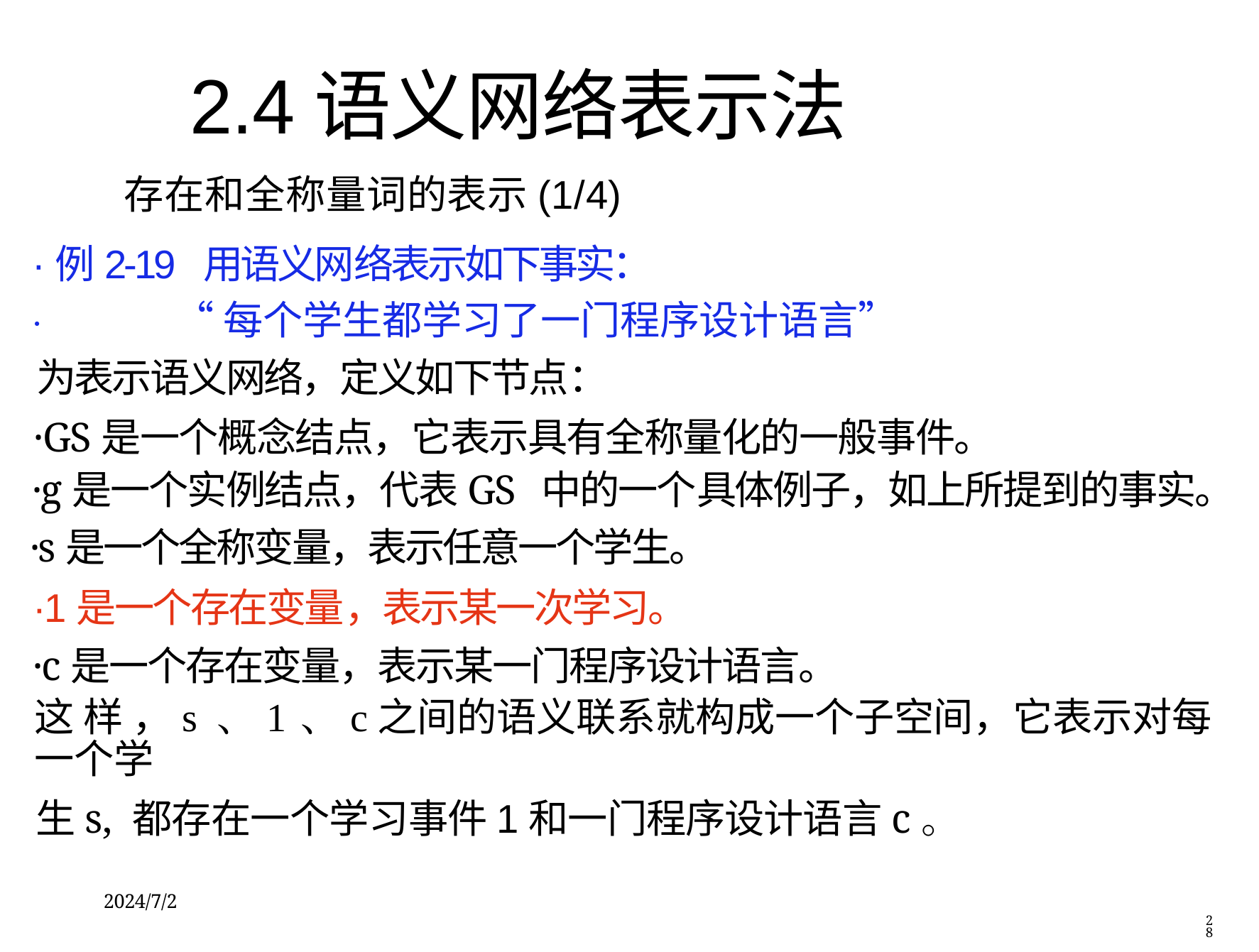

2.4语义网络表示法
存在和全称量词的表示(1/4)
·例2-19 用语义网络表示如下事实：
●                                                       “每个学生都学习了一门程序设计语言”
为表示语义网络，定义如下节点：
·GS是一个概念结点，它表示具有全称量化的一般事件。
·g是一个实例结点，代表GS 中的一个具体例子，如上所提到的事实。
·s是一个全称变量，表示任意一个学生。
·1是一个存在变量，表示某一次学习。
·c是一个存在变量，表示某一门程序设计语言。
这 样 ，s 、1 、c之间的语义联系就构成一个子空间，它表示对每一个学
生s, 都存在一个学习事件1和一门程序设计语言c。

2024/7/2

28